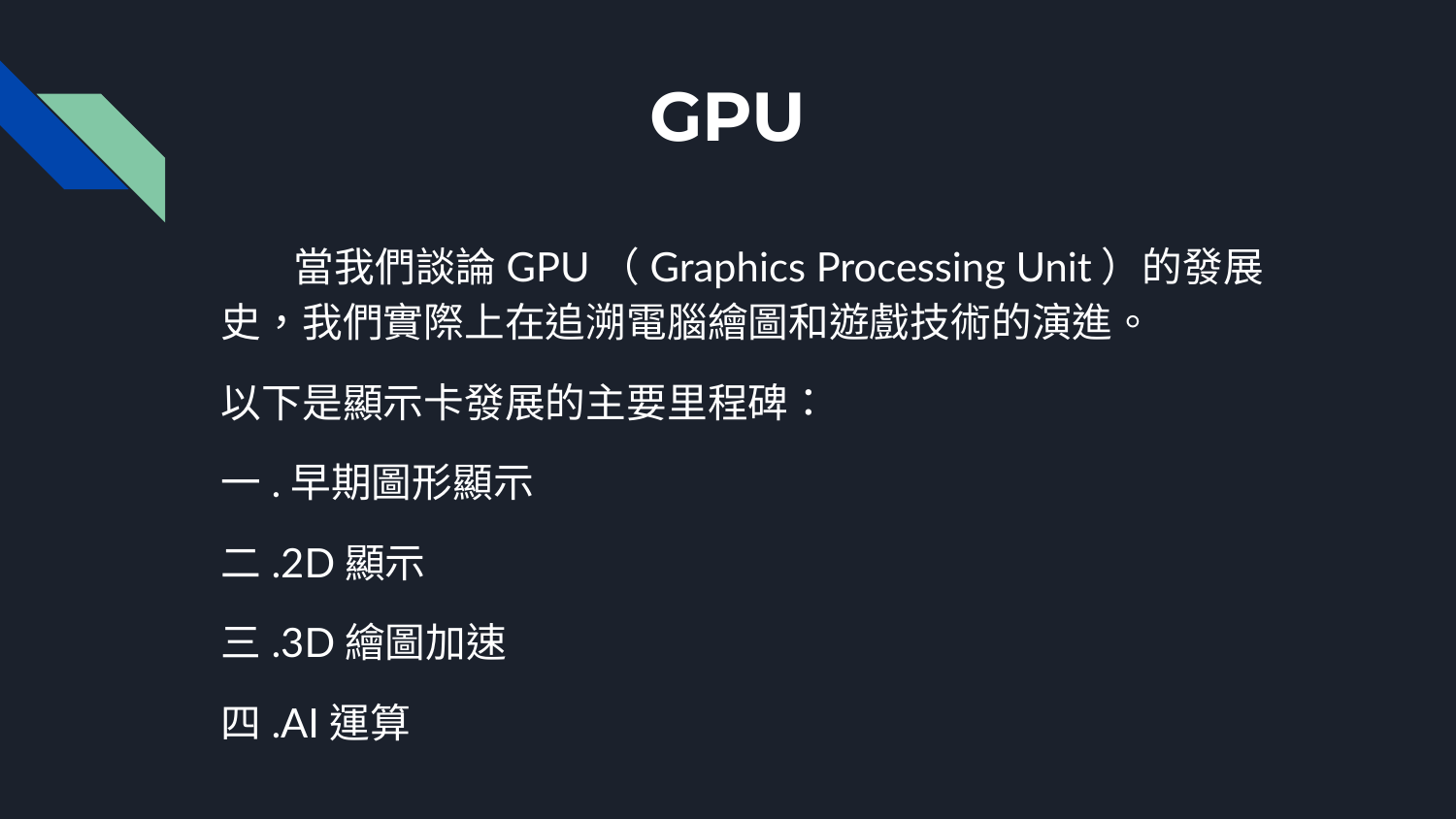

# GPU
當我們談論GPU（Graphics Processing Unit）的發展史，我們實際上在追溯電腦繪圖和遊戲技術的演進。
以下是顯示卡發展的主要里程碑：
一.早期圖形顯示
二.2D顯示
三.3D繪圖加速
四.AI運算